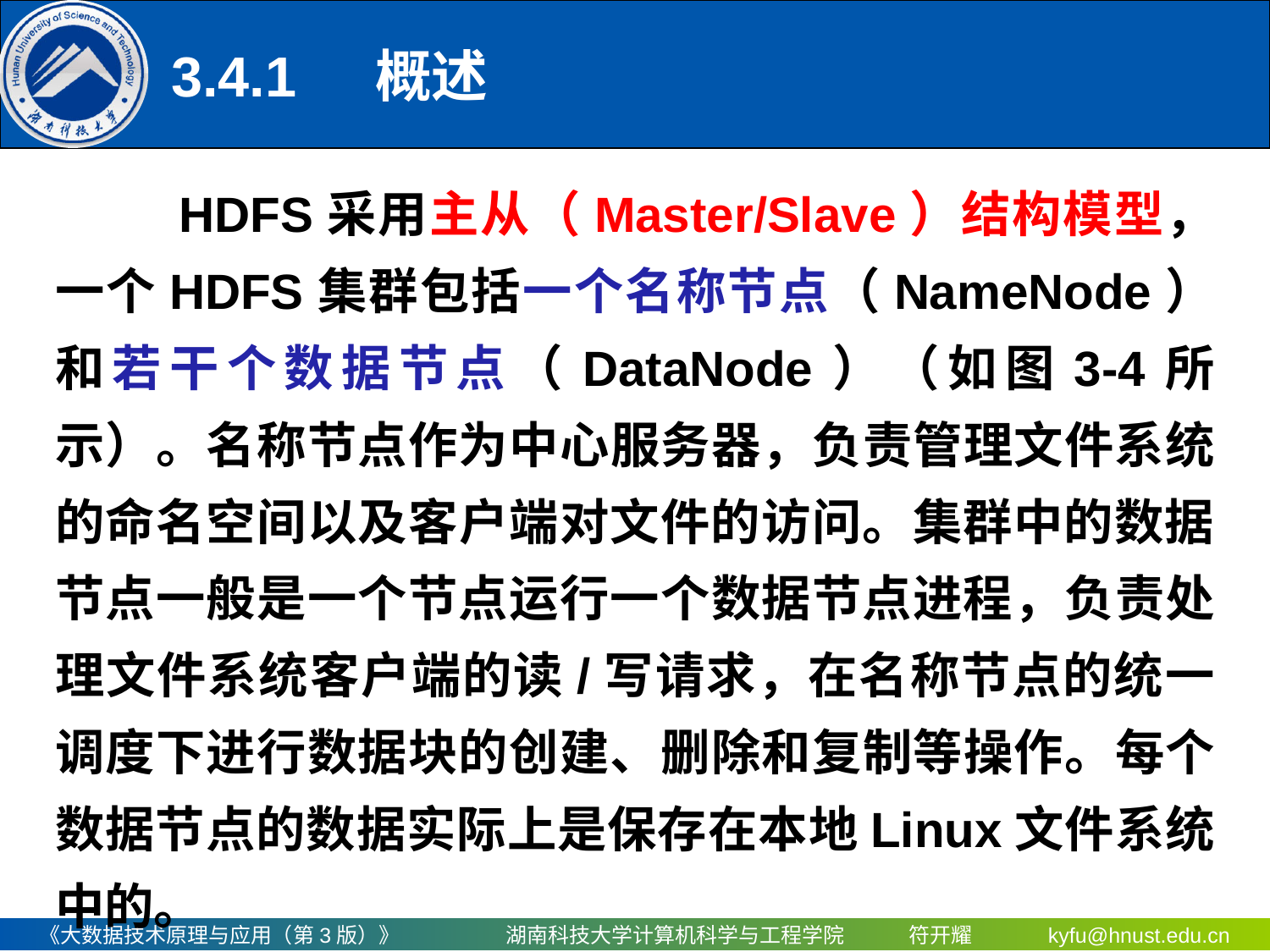

# 3.4.1	 概述
        HDFS采用主从（Master/Slave）结构模型，一个HDFS集群包括一个名称节点（NameNode）和若干个数据节点（DataNode）（如图3-4所示）。名称节点作为中心服务器，负责管理文件系统的命名空间以及客户端对文件的访问。集群中的数据节点一般是一个节点运行一个数据节点进程，负责处理文件系统客户端的读/写请求，在名称节点的统一调度下进行数据块的创建、删除和复制等操作。每个数据节点的数据实际上是保存在本地Linux文件系统中的。